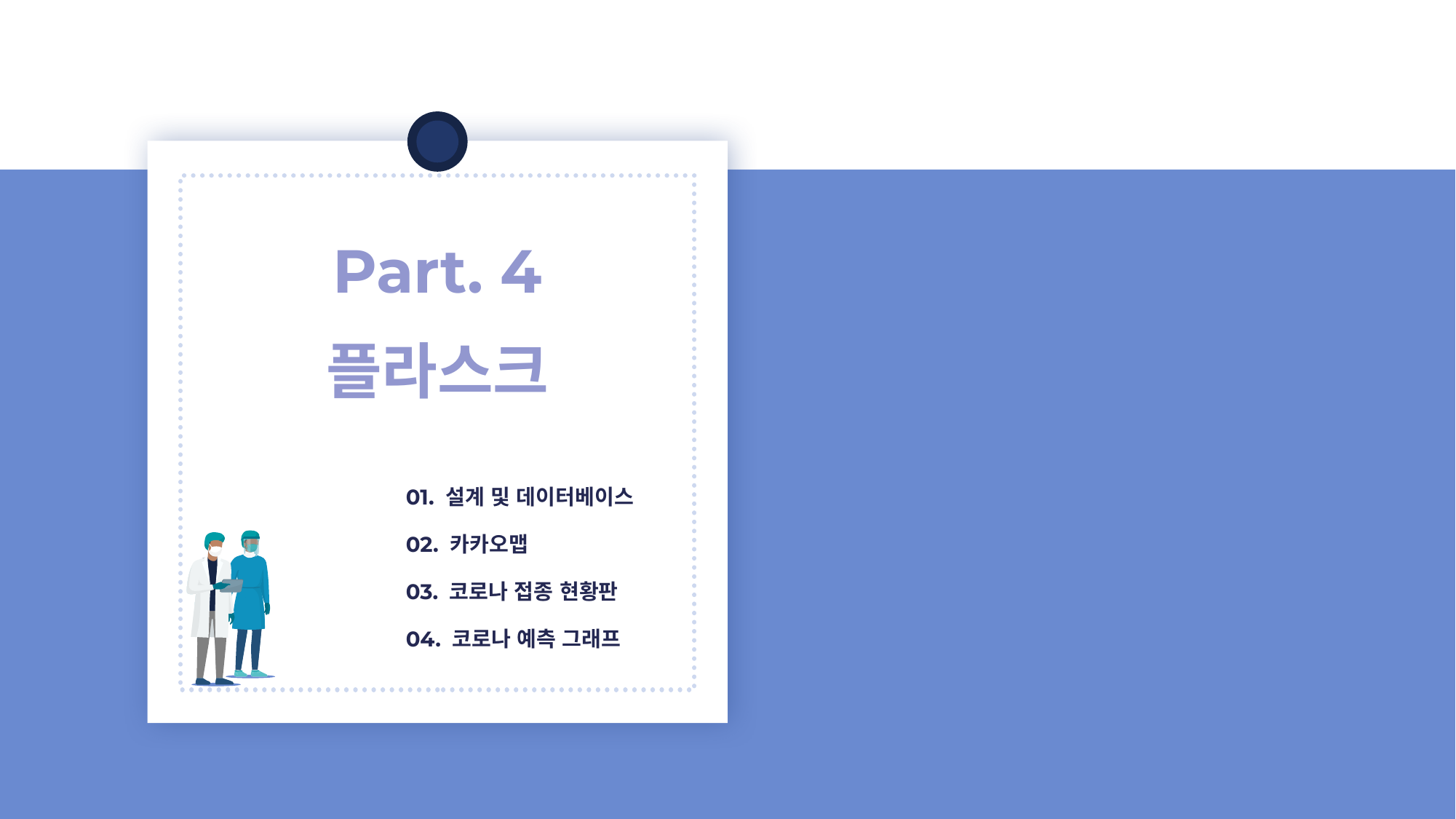

Part. 4
플라스크
01. 설계 및 데이터베이스
02. 카카오맵

03. 코로나 접종 현황판
04. 코로나 예측 그래프